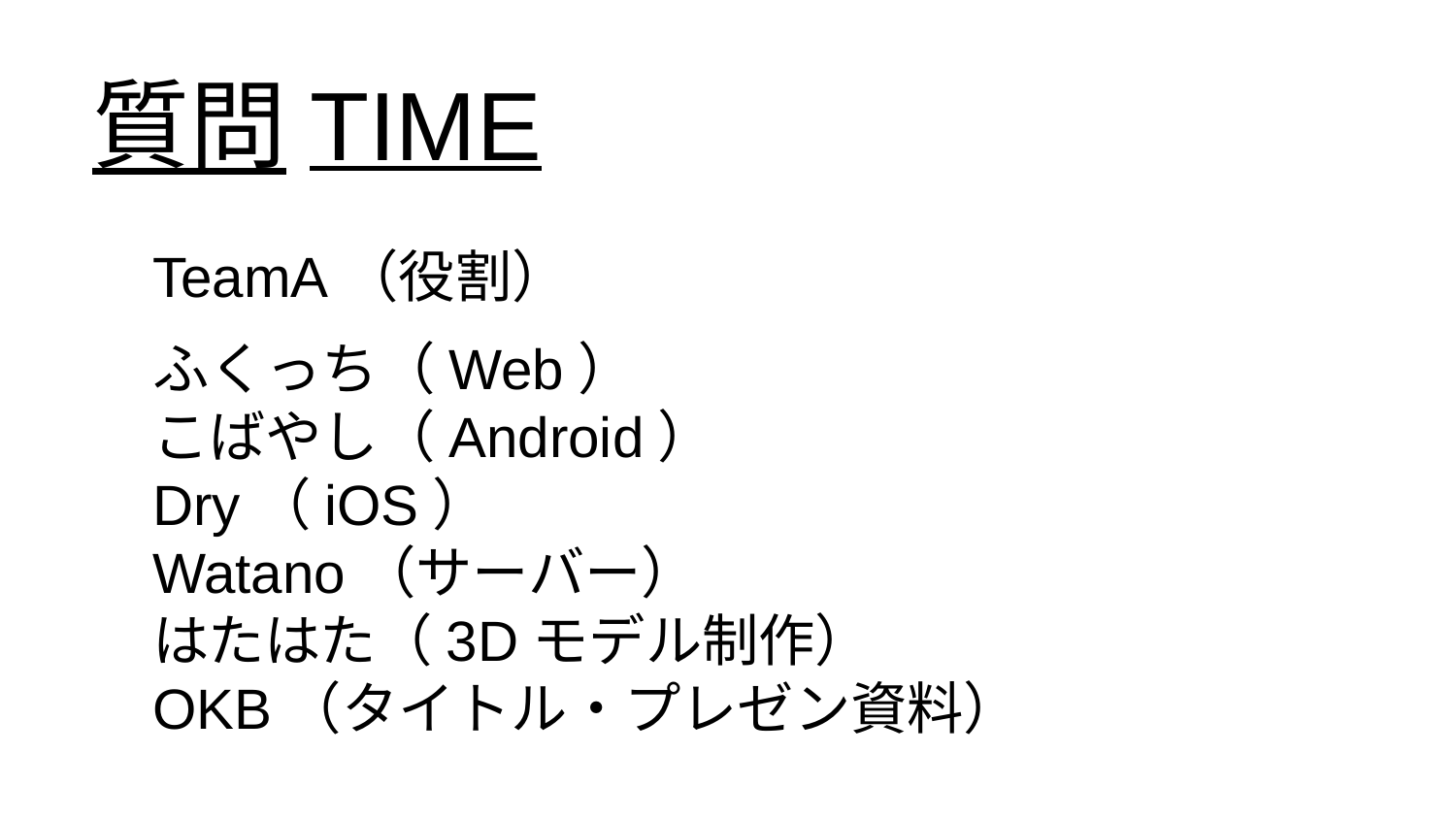

質問TIME
TeamA（役割）

ふくっち（Web）
こばやし（Android）
Dry（iOS）
Watano（サーバー）
はたはた（3Dモデル制作）
OKB（タイトル・プレゼン資料）